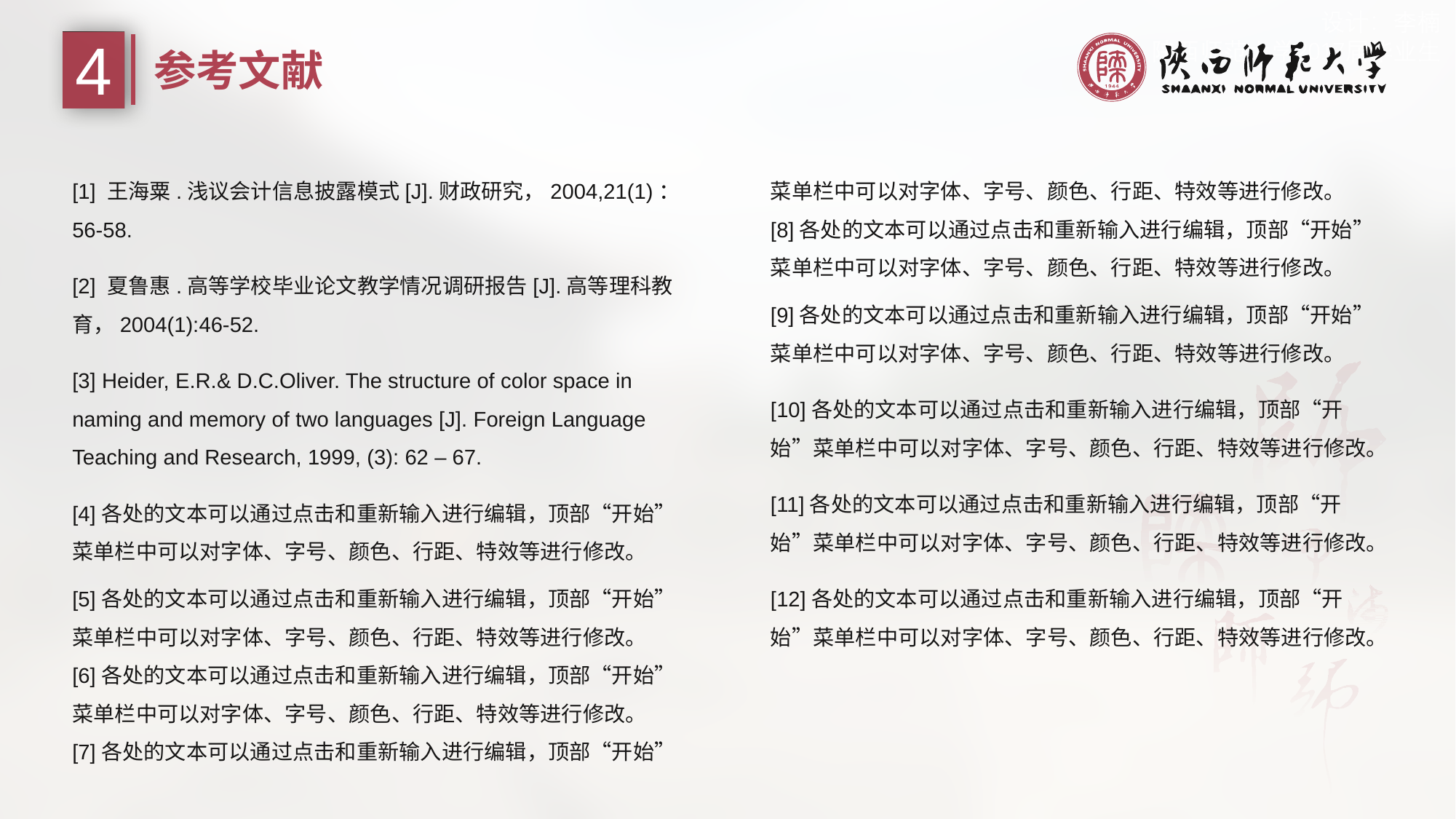

4
参考文献
[1] 王海粟.浅议会计信息披露模式[J].财政研究，2004,21(1)：56-58.
[2] 夏鲁惠.高等学校毕业论文教学情况调研报告[J].高等理科教育，2004(1):46-52.
[3] Heider, E.R.& D.C.Oliver. The structure of color space in naming and memory of two languages [J]. Foreign Language Teaching and Research, 1999, (3): 62 – 67.
[4]各处的文本可以通过点击和重新输入进行编辑，顶部“开始”菜单栏中可以对字体、字号、颜色、行距、特效等进行修改。
[5]各处的文本可以通过点击和重新输入进行编辑，顶部“开始”菜单栏中可以对字体、字号、颜色、行距、特效等进行修改。
[6]各处的文本可以通过点击和重新输入进行编辑，顶部“开始”菜单栏中可以对字体、字号、颜色、行距、特效等进行修改。
[7]各处的文本可以通过点击和重新输入进行编辑，顶部“开始”菜单栏中可以对字体、字号、颜色、行距、特效等进行修改。
[8]各处的文本可以通过点击和重新输入进行编辑，顶部“开始”菜单栏中可以对字体、字号、颜色、行距、特效等进行修改。
[9]各处的文本可以通过点击和重新输入进行编辑，顶部“开始”菜单栏中可以对字体、字号、颜色、行距、特效等进行修改。
[10]各处的文本可以通过点击和重新输入进行编辑，顶部“开始”菜单栏中可以对字体、字号、颜色、行距、特效等进行修改。
[11]各处的文本可以通过点击和重新输入进行编辑，顶部“开始”菜单栏中可以对字体、字号、颜色、行距、特效等进行修改。
[12]各处的文本可以通过点击和重新输入进行编辑，顶部“开始”菜单栏中可以对字体、字号、颜色、行距、特效等进行修改。